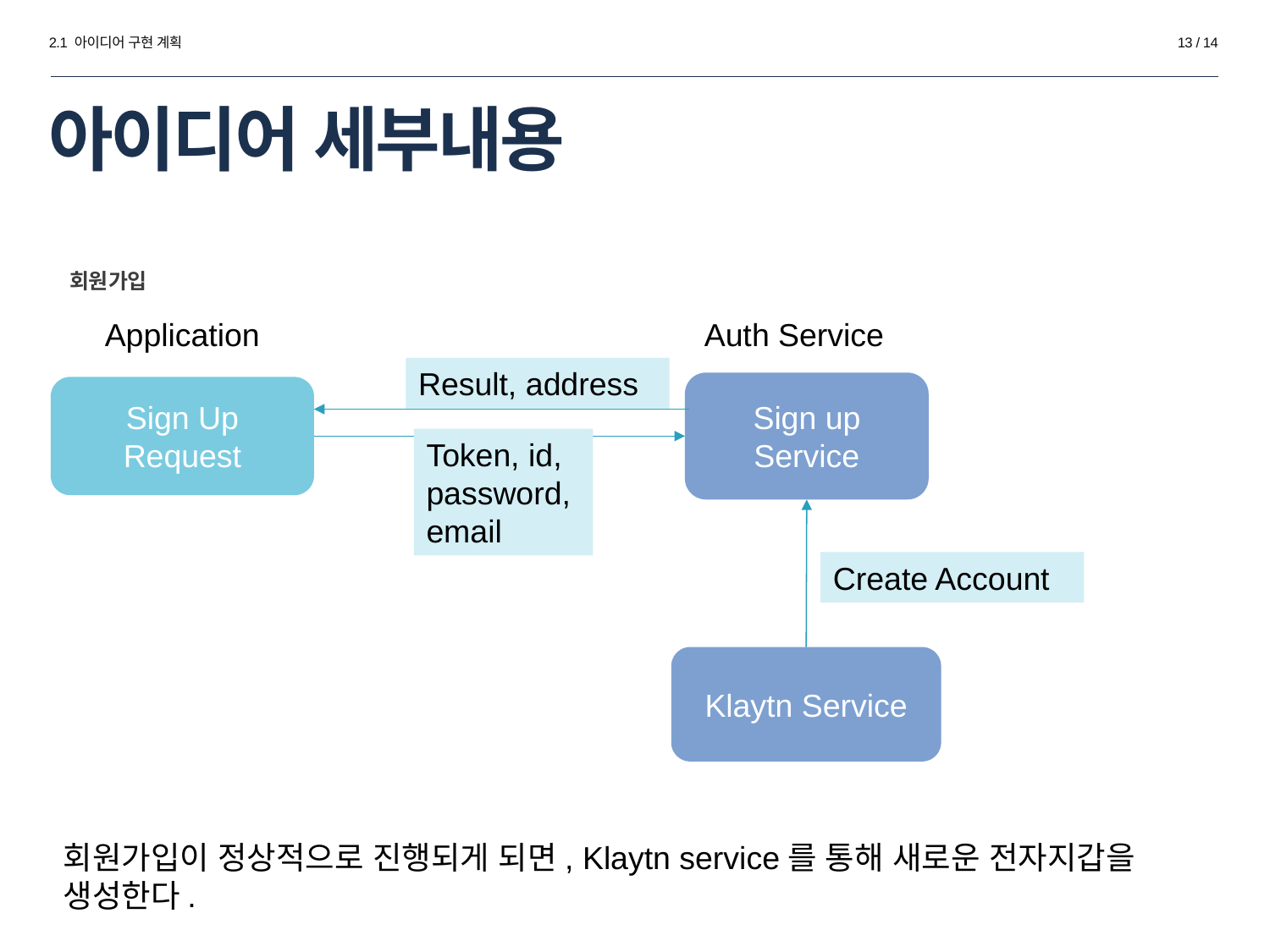

2.1 아이디어 구현 계획
13 / 14
# 아이디어 세부내용

회원가입
Application
Auth Service
Result, address
Sign up Service
Sign Up Request
Token, id, password, email
Create Account
Klaytn Service
회원가입이 정상적으로 진행되게 되면, Klaytn service를 통해 새로운 전자지갑을 생성한다.